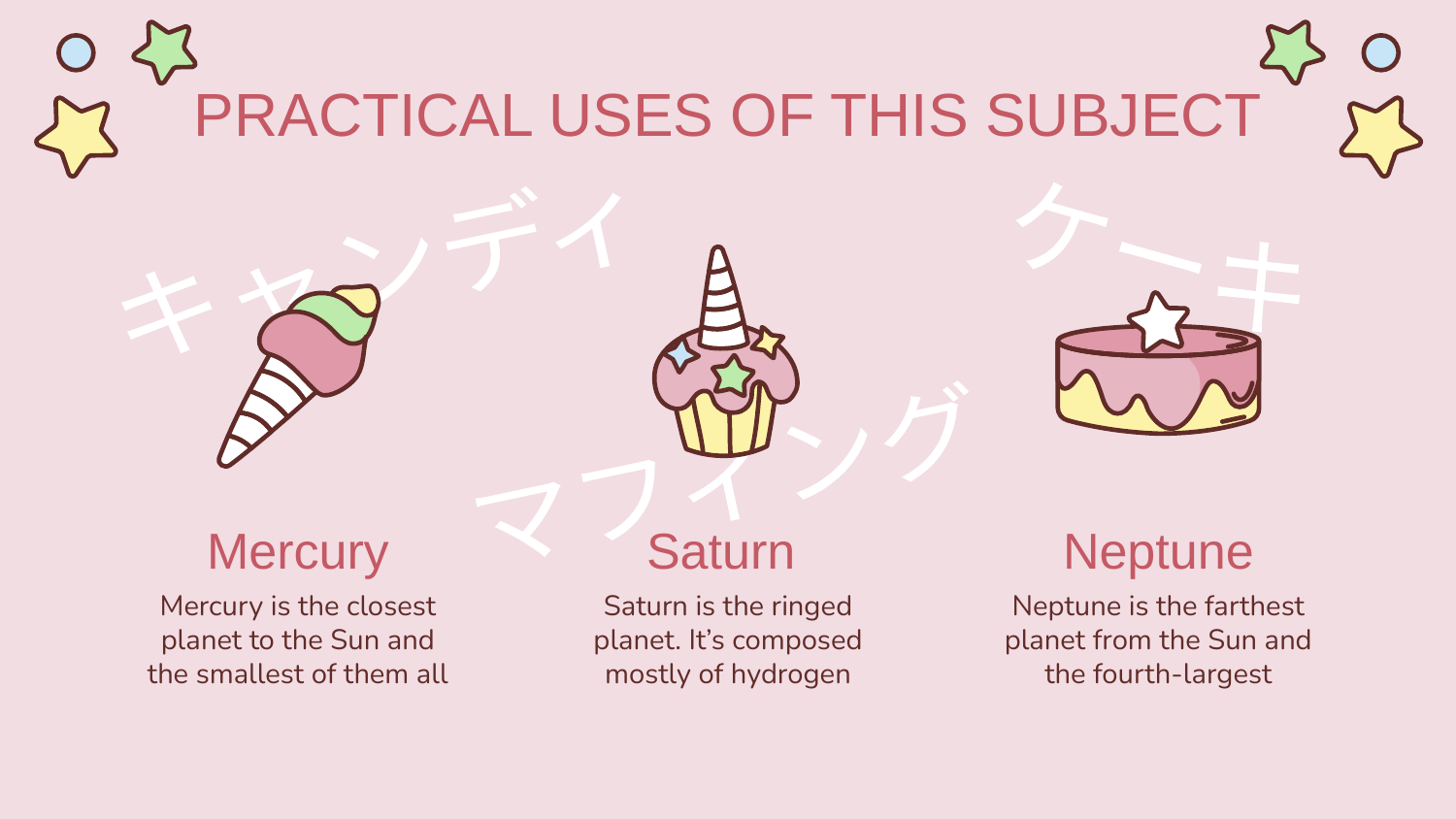

PRACTICAL USES OF THIS SUBJECT
ケーキ
キャンディ

マフィング
# Mercury
Neptune
Saturn
Mercury is the closest planet to the Sun and the smallest of them all
Saturn is the ringed planet. It’s composed mostly of hydrogen
Neptune is the farthest planet from the Sun and the fourth-largest